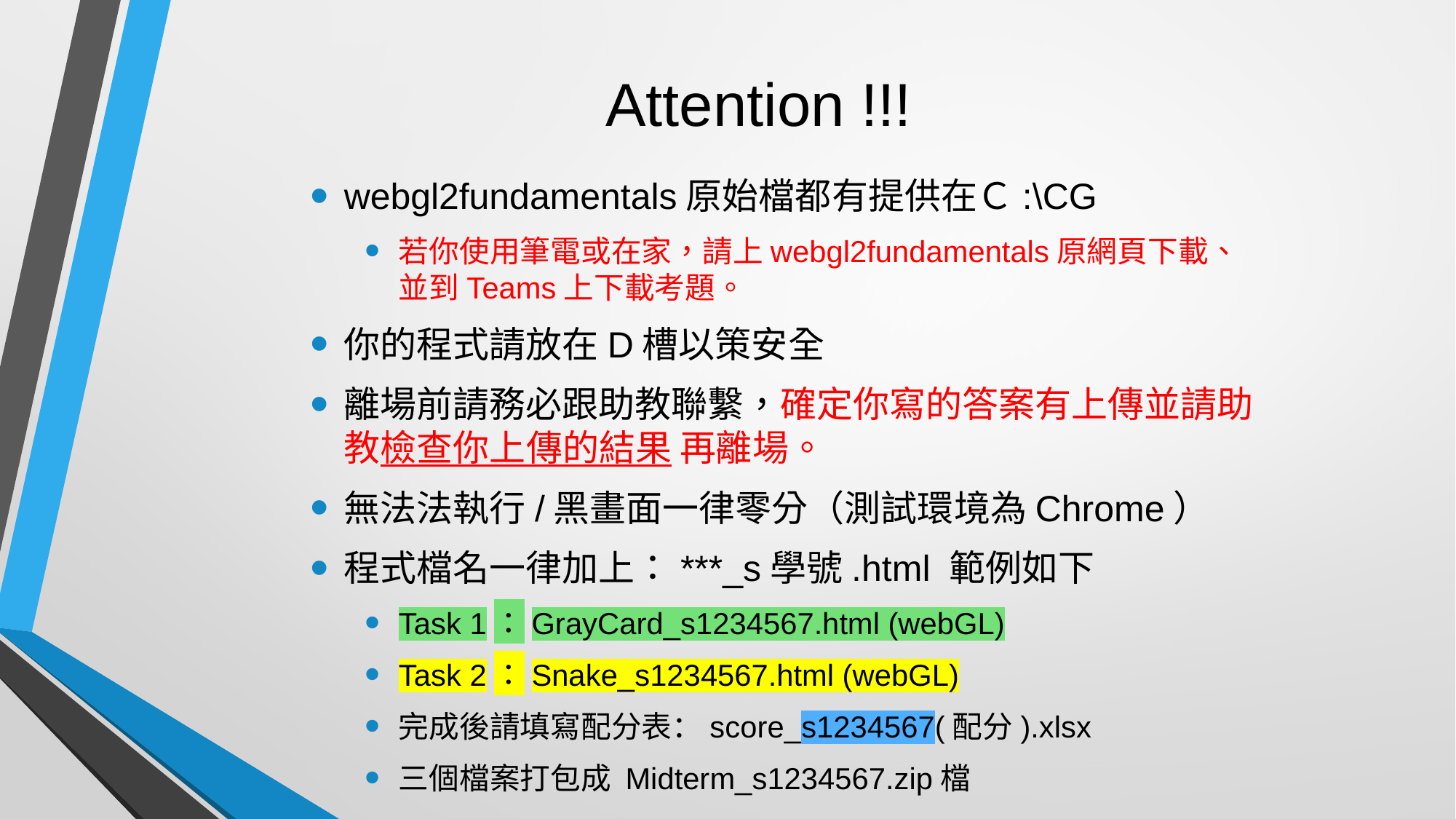

# Attention !!!
webgl2fundamentals原始檔都有提供在Ｃ:\CG
若你使用筆電或在家，請上webgl2fundamentals原網頁下載、並到Teams上下載考題。
你的程式請放在D槽以策安全
離場前請務必跟助教聯繫，確定你寫的答案有上傳並請助教檢查你上傳的結果 再離場。
無法法執行/黑畫面一律零分（測試環境為Chrome）
程式檔名一律加上：***_s學號.html 範例如下
Task 1：GrayCard_s1234567.html (webGL)
Task 2：Snake_s1234567.html (webGL)
完成後請填寫配分表：score_s1234567(配分).xlsx
三個檔案打包成 Midterm_s1234567.zip檔